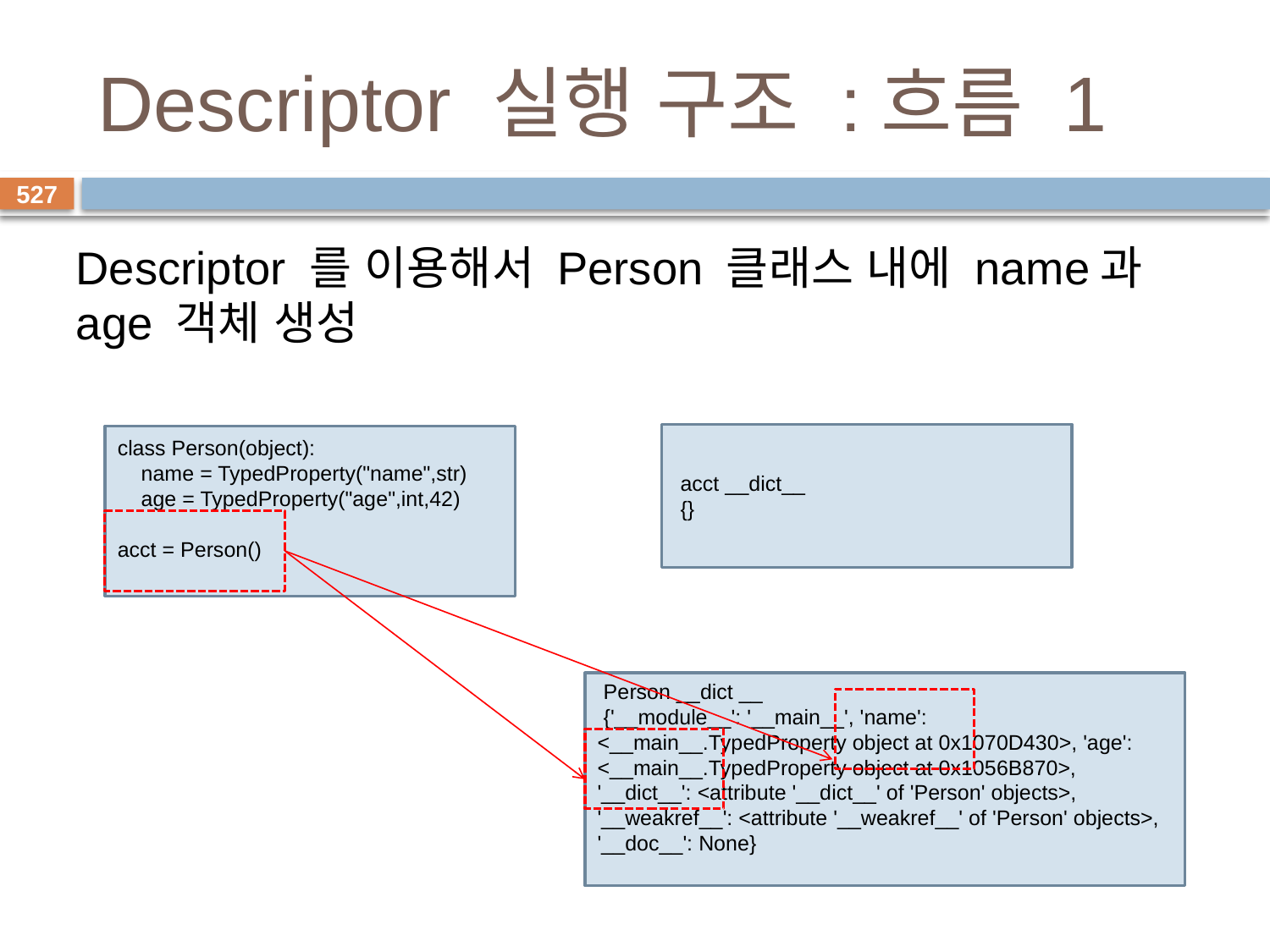

# Descriptor 실행 구조 :흐름 1
527
Descriptor 를 이용해서 Person 클래스 내에 name과 age 객체 생성
 acct __dict__
 {}
class Person(object):
    name = TypedProperty("name",str)
    age = TypedProperty("age",int,42)

acct = Person()

 Person __dict __
 {'__module__': '__main__', 'name': <__main__.TypedProperty object at 0x1070D430>, 'age': <__main__.TypedProperty object at 0x1056B870>, '__dict__': <attribute '__dict__' of 'Person' objects>, '__weakref__': <attribute '__weakref__' of 'Person' objects>, '__doc__': None}